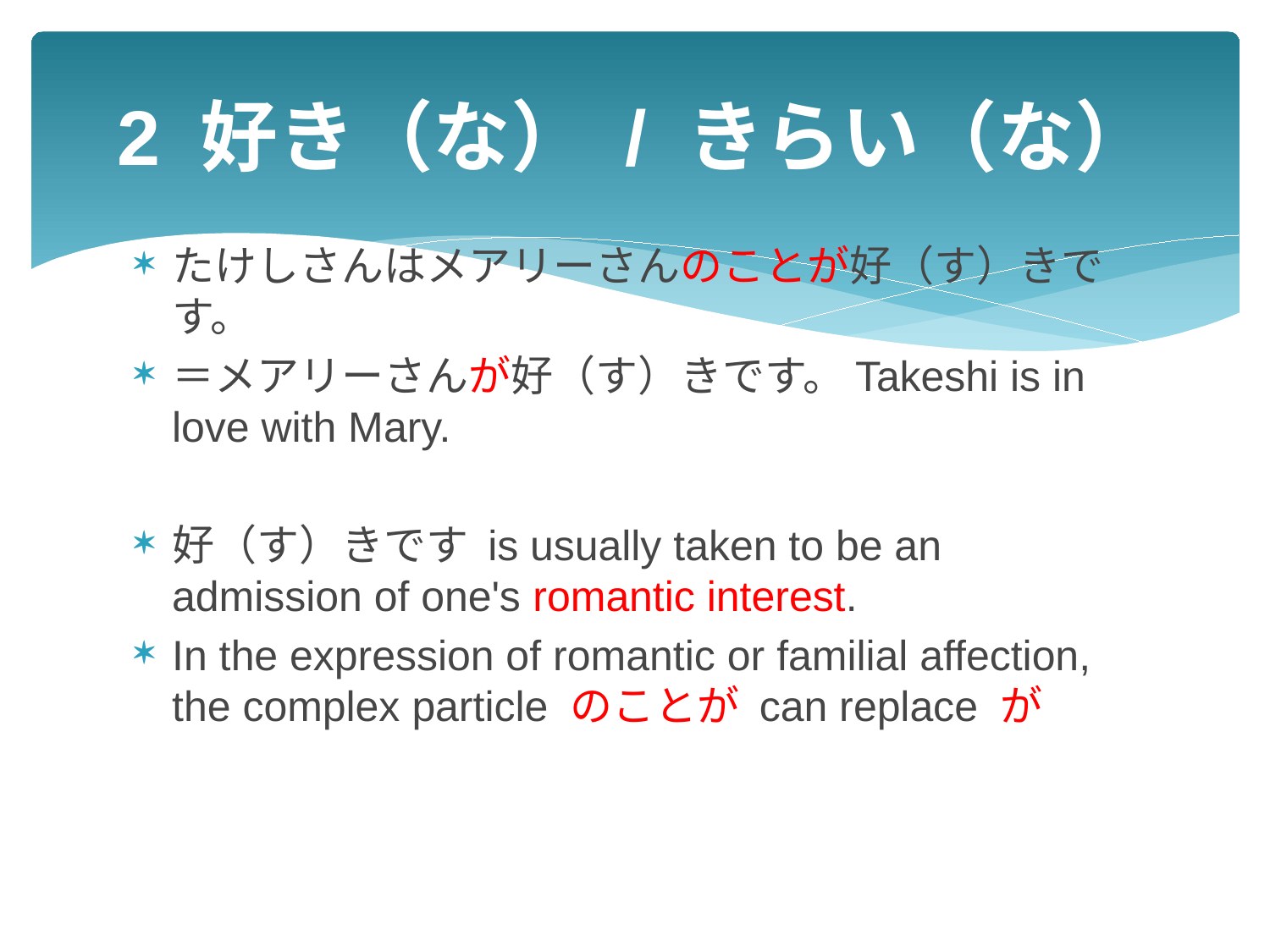

# 2 好き（な） / きらい（な）
たけしさんはメアリーさんのことが好（す）きです。
＝メアリーさんが好（す）きです。Takeshi is in love with Mary.

好（す）きです is usually taken to be an admission of one's romantic interest.
In the expression of romantic or familial affection, the complex particle のことが can replace が